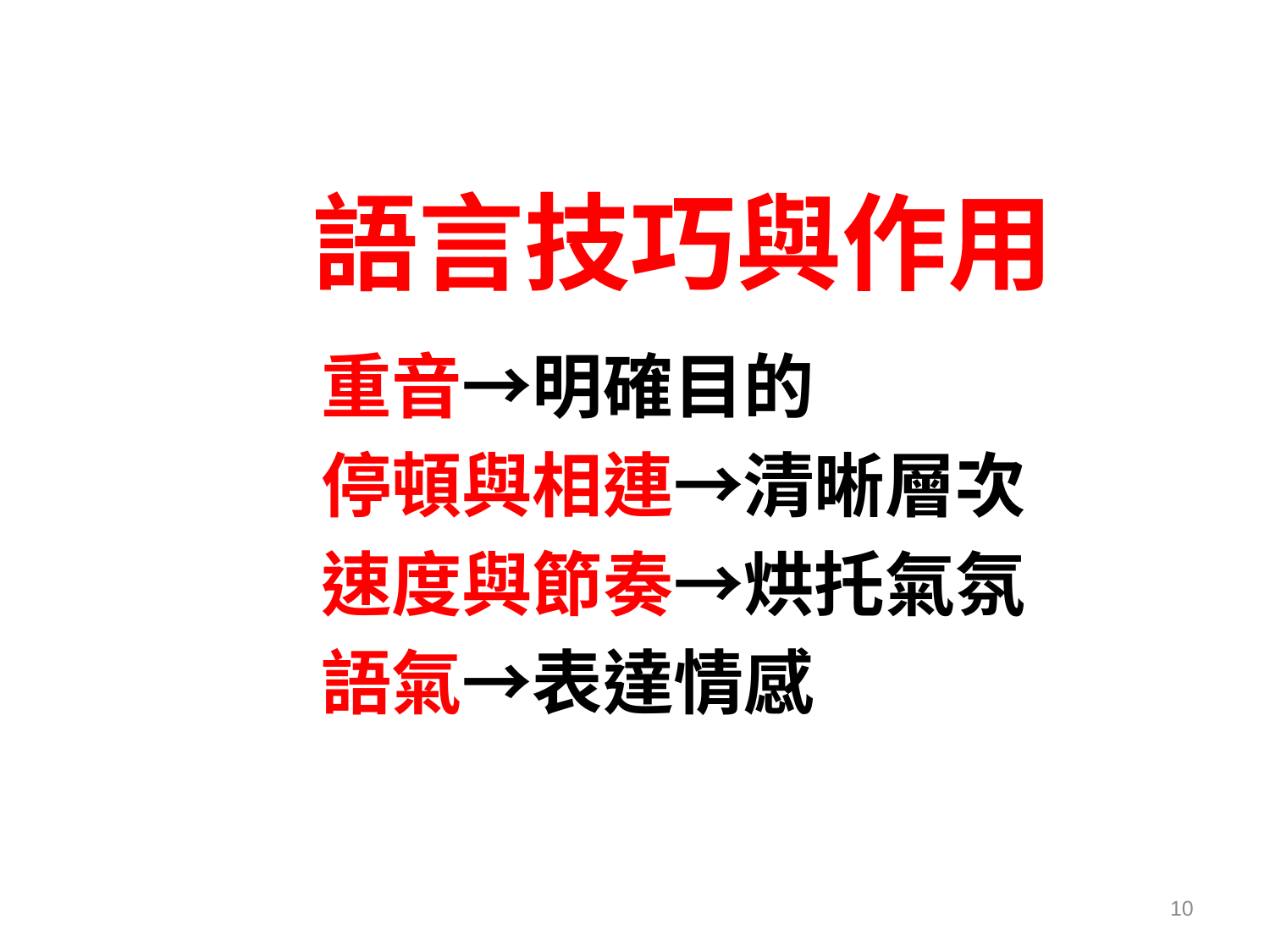

# 語言技巧與作用
重音→明確目的
停頓與相連→清晰層次
速度與節奏→烘托氣氛
語氣→表達情感

10